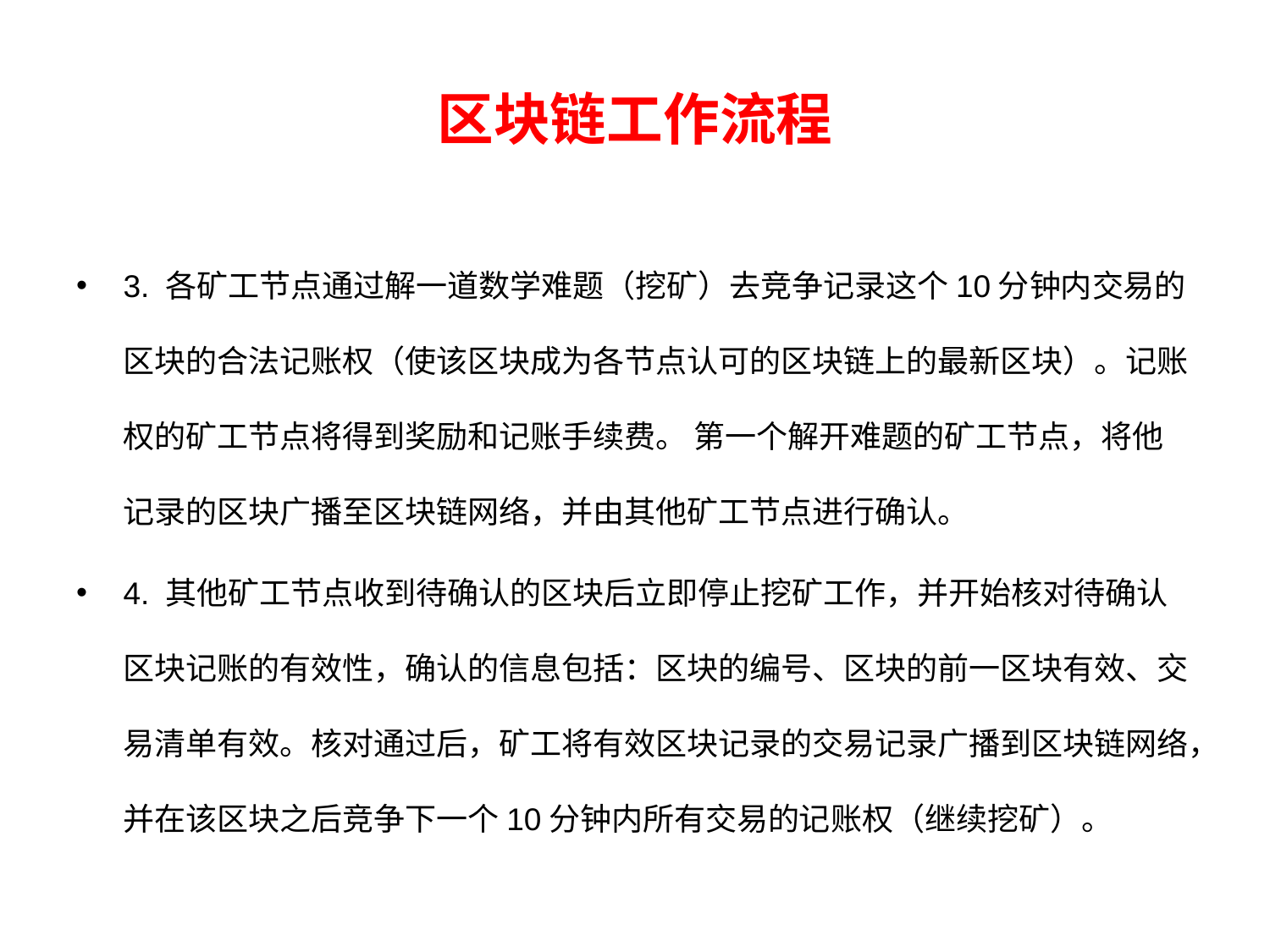

# 区块链工作流程
3. 各矿工节点通过解一道数学难题（挖矿）去竞争记录这个10分钟内交易的区块的合法记账权（使该区块成为各节点认可的区块链上的最新区块）。记账权的矿工节点将得到奖励和记账手续费。 第一个解开难题的矿工节点，将他记录的区块广播至区块链网络，并由其他矿工节点进行确认。
4. 其他矿工节点收到待确认的区块后立即停止挖矿工作，并开始核对待确认区块记账的有效性，确认的信息包括：区块的编号、区块的前一区块有效、交易清单有效。核对通过后，矿工将有效区块记录的交易记录广播到区块链网络，并在该区块之后竞争下一个10分钟内所有交易的记账权（继续挖矿）。